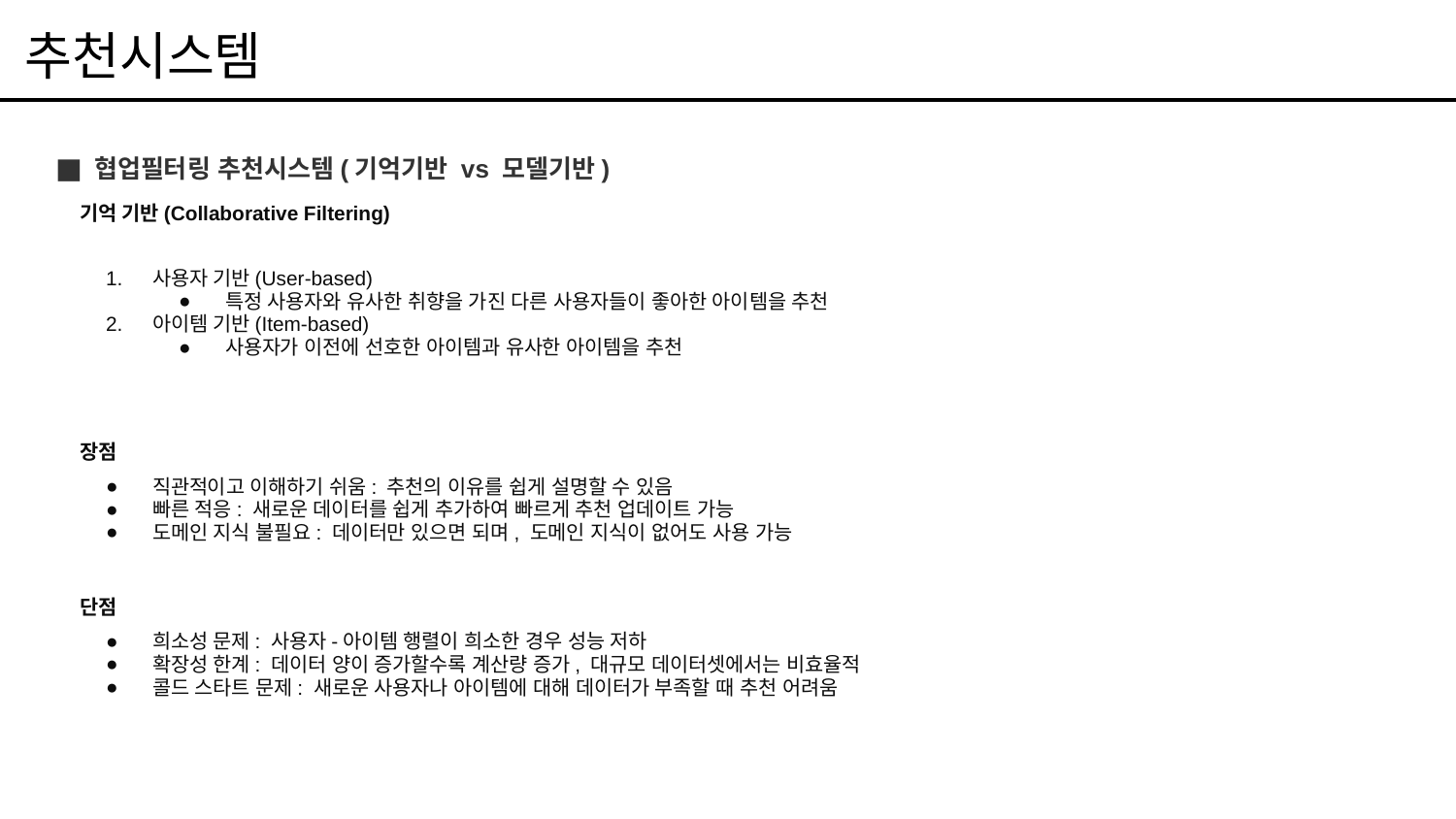

추천시스템
# ⬛ 협업필터링 추천시스템(기억기반 vs 모델기반)

기억 기반(Collaborative Filtering)
사용자 기반(User-based)
특정 사용자와 유사한 취향을 가진 다른 사용자들이 좋아한 아이템을 추천
아이템 기반(Item-based)
사용자가 이전에 선호한 아이템과 유사한 아이템을 추천
장점
직관적이고 이해하기 쉬움: 추천의 이유를 쉽게 설명할 수 있음
빠른 적응: 새로운 데이터를 쉽게 추가하여 빠르게 추천 업데이트 가능
도메인 지식 불필요: 데이터만 있으면 되며, 도메인 지식이 없어도 사용 가능
단점
희소성 문제: 사용자-아이템 행렬이 희소한 경우 성능 저하
확장성 한계: 데이터 양이 증가할수록 계산량 증가, 대규모 데이터셋에서는 비효율적
콜드 스타트 문제: 새로운 사용자나 아이템에 대해 데이터가 부족할 때 추천 어려움